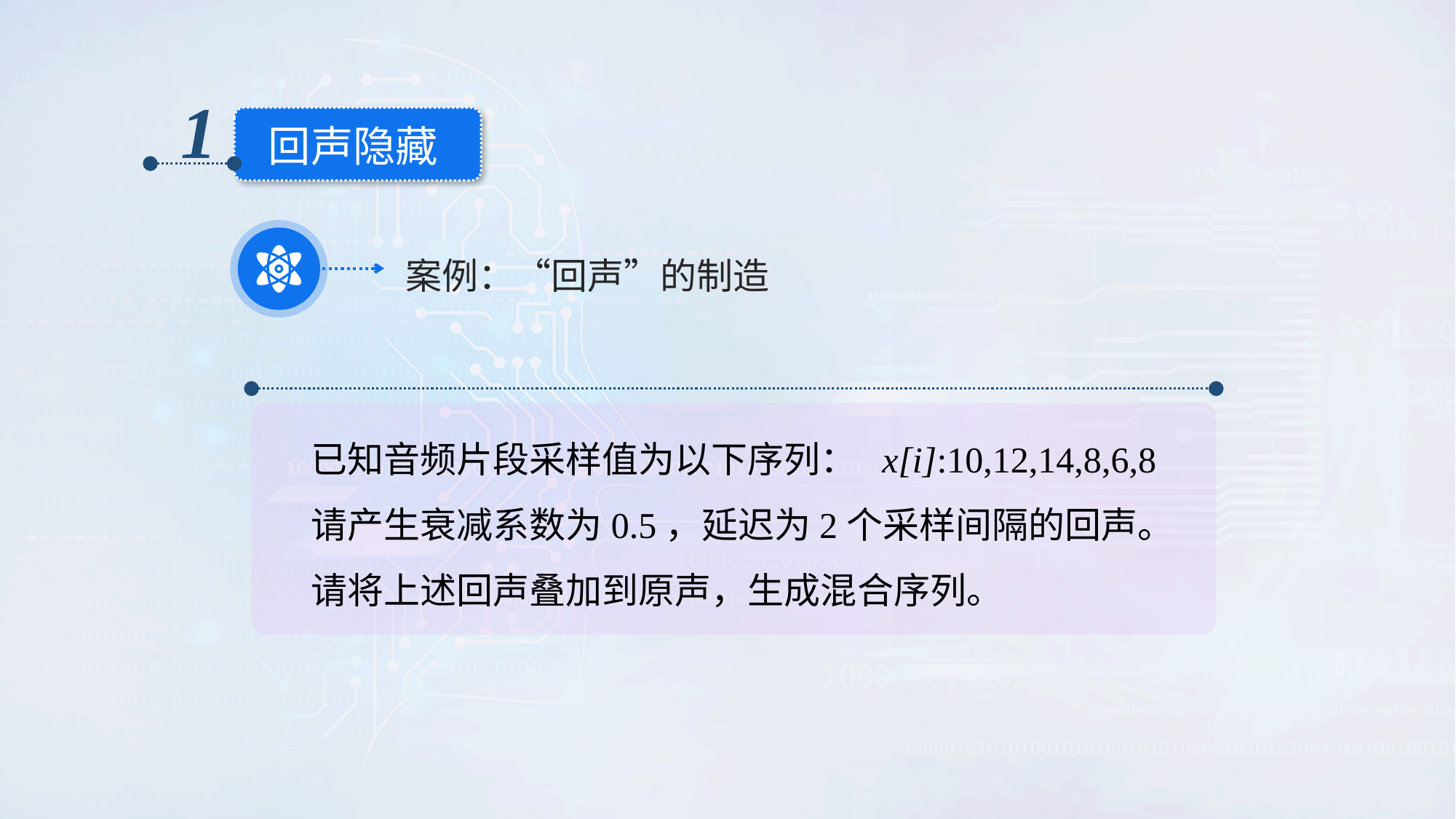

1

回声隐藏

案例：“回声”的制造

已知音频片段采样值为以下序列：  x[i]:10,12,14,8,6,8
请产生衰减系数为0.5，延迟为2个采样间隔的回声。
请将上述回声叠加到原声，生成混合序列。